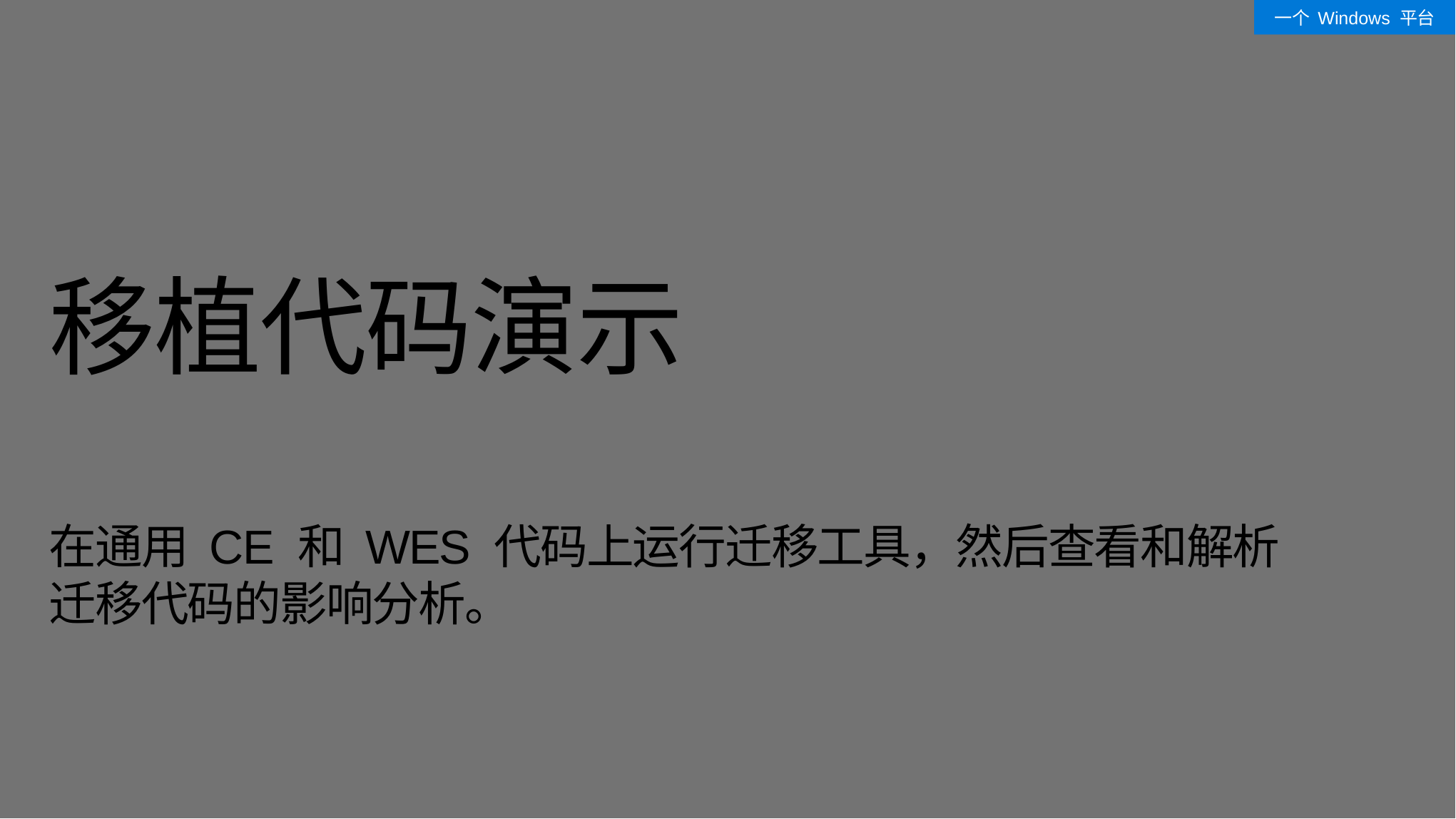

一个 Windows 平台
# 移植代码演示 在通用 CE 和 WES 代码上运行迁移工具，然后查看和解析迁移代码的影响分析。